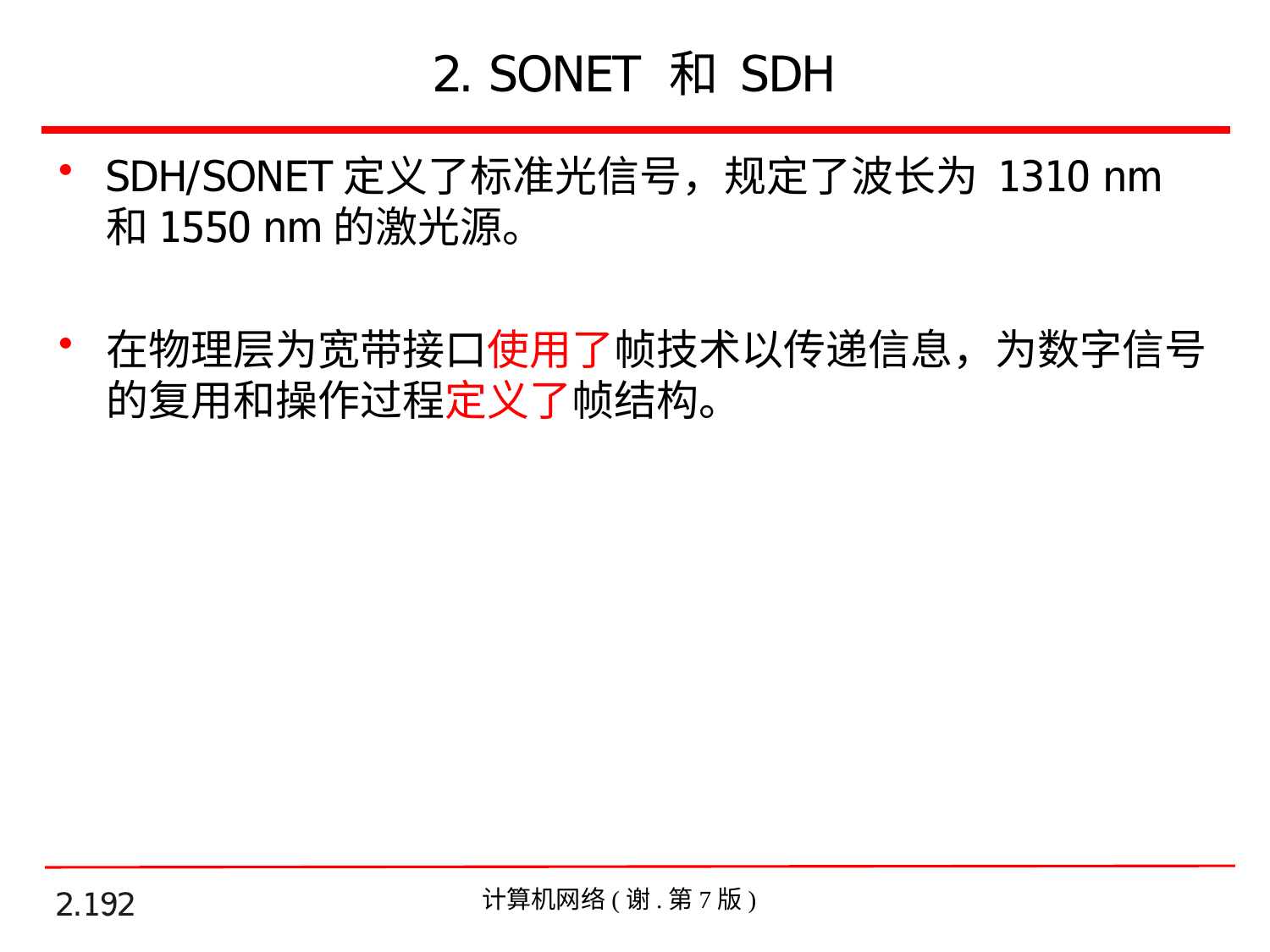

# 2. SONET 和 SDH
SDH/SONET定义了标准光信号，规定了波长为 1310 nm和1550 nm的激光源。

在物理层为宽带接口使用了帧技术以传递信息，为数字信号的复用和操作过程定义了帧结构。